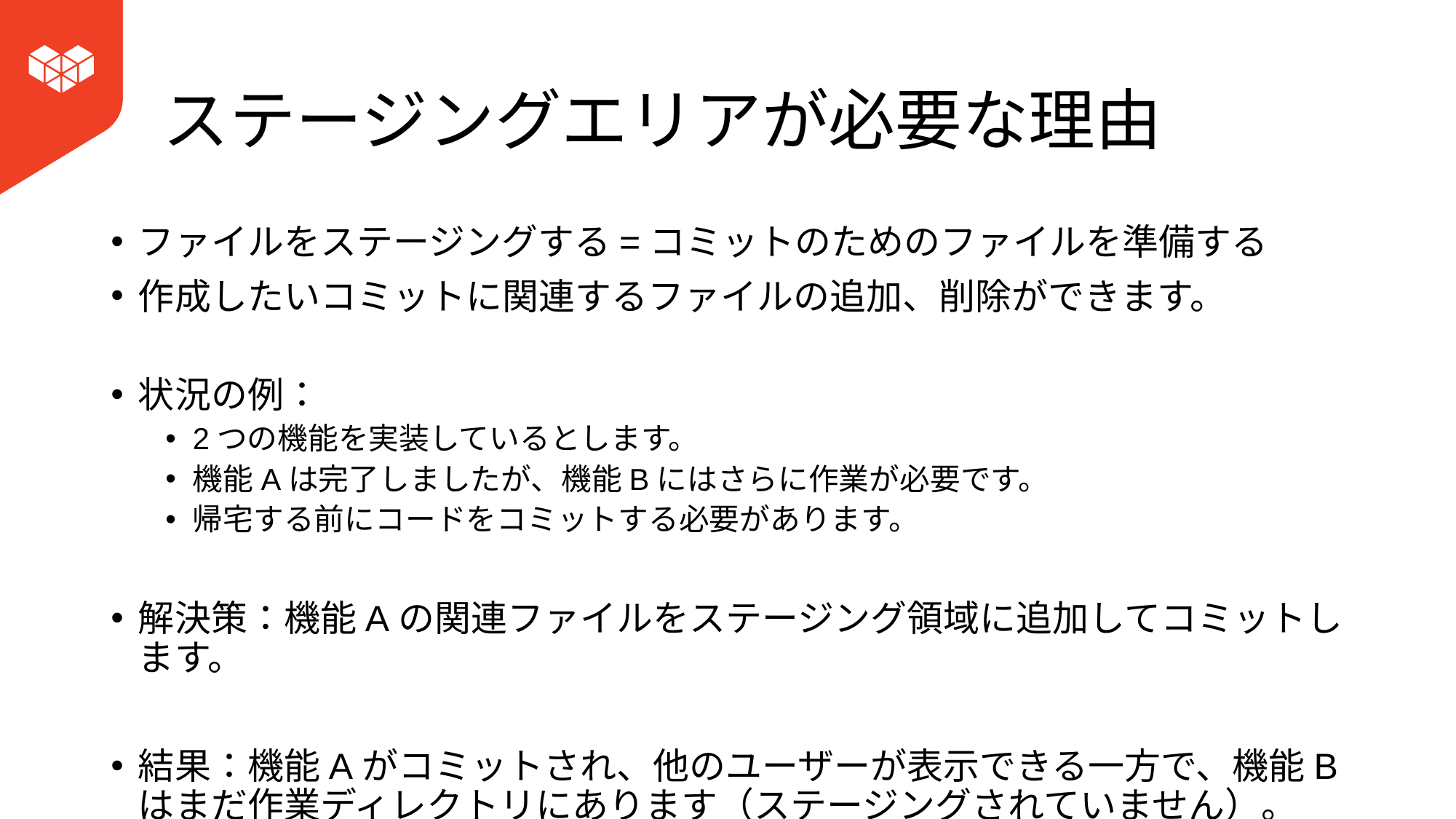

# ステージングエリアが必要な理由
ファイルをステージングする=コミットのためのファイルを準備する
作成したいコミットに関連するファイルの追加、削除ができます。

状況の例：
2つの機能を実装しているとします。
機能Aは完了しましたが、機能Bにはさらに作業が必要です。
帰宅する前にコードをコミットする必要があります。

解決策：機能Aの関連ファイルをステージング領域に追加してコミットします。

結果：機能Aがコミットされ、他のユーザーが表示できる一方で、機能Bはまだ作業ディレクトリにあります（ステージングされていません）。